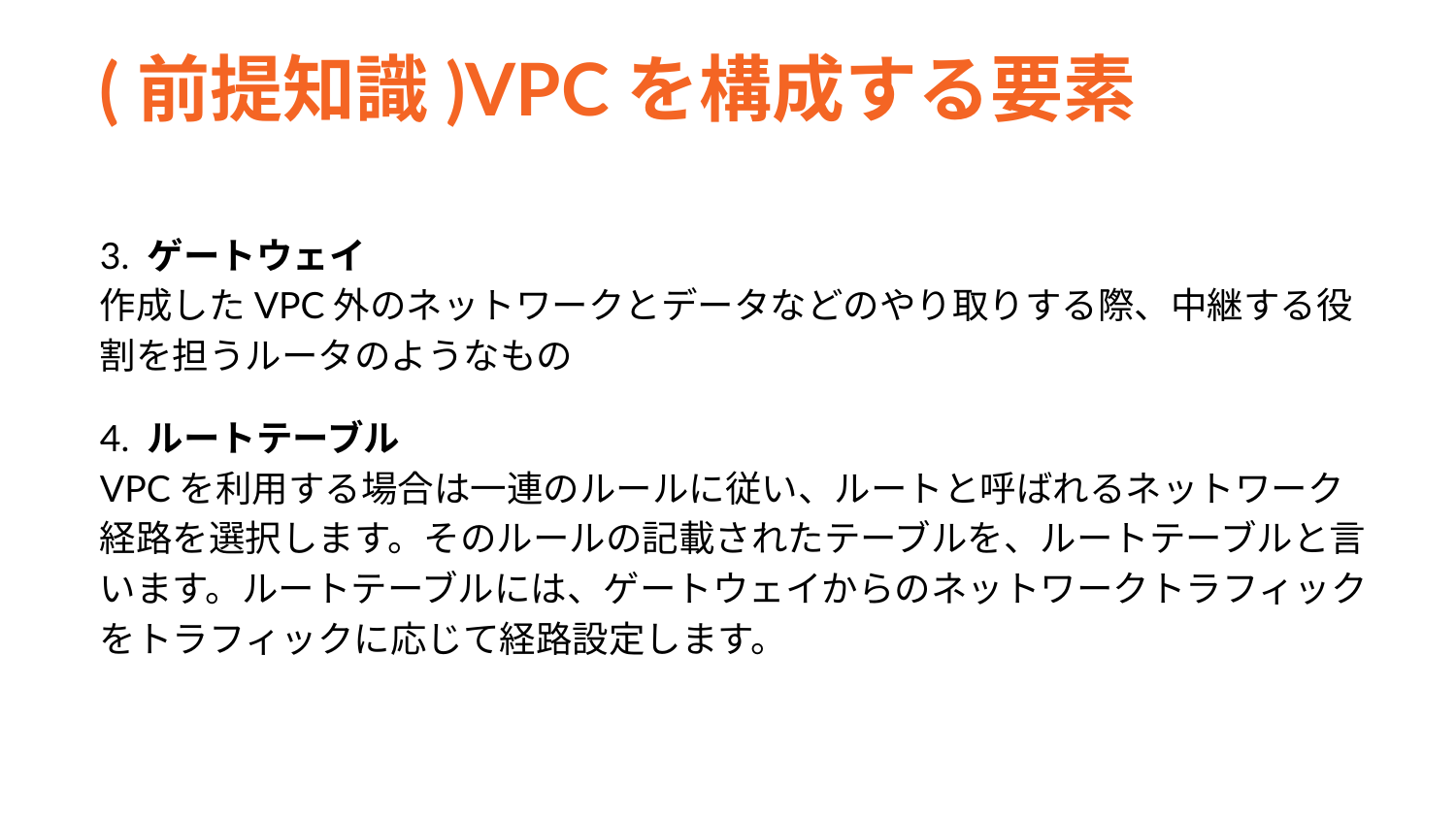

(前提知識)VPCを構成する要素
3. ゲートウェイ
作成したVPC外のネットワークとデータなどのやり取りする際、中継する役割を担うルータのようなもの
4. ルートテーブル
VPCを利用する場合は一連のルールに従い、ルートと呼ばれるネットワーク経路を選択します。そのルールの記載されたテーブルを、ルートテーブルと言います。ルートテーブルには、ゲートウェイからのネットワークトラフィックをトラフィックに応じて経路設定します。